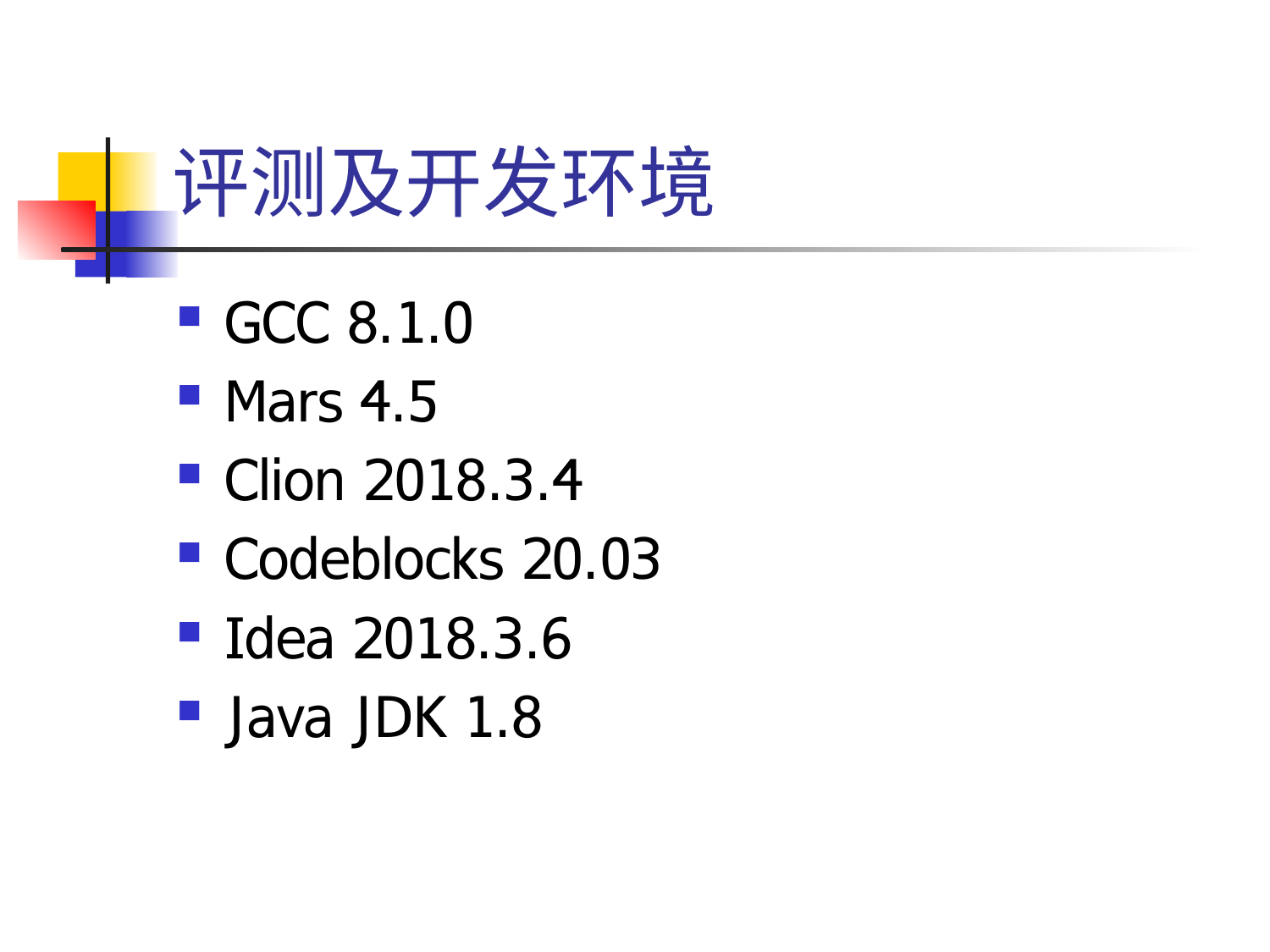

# 评测及开发环境
GCC 8.1.0
Mars 4.5
Clion 2018.3.4
Codeblocks 20.03
Idea 2018.3.6
Java JDK 1.8